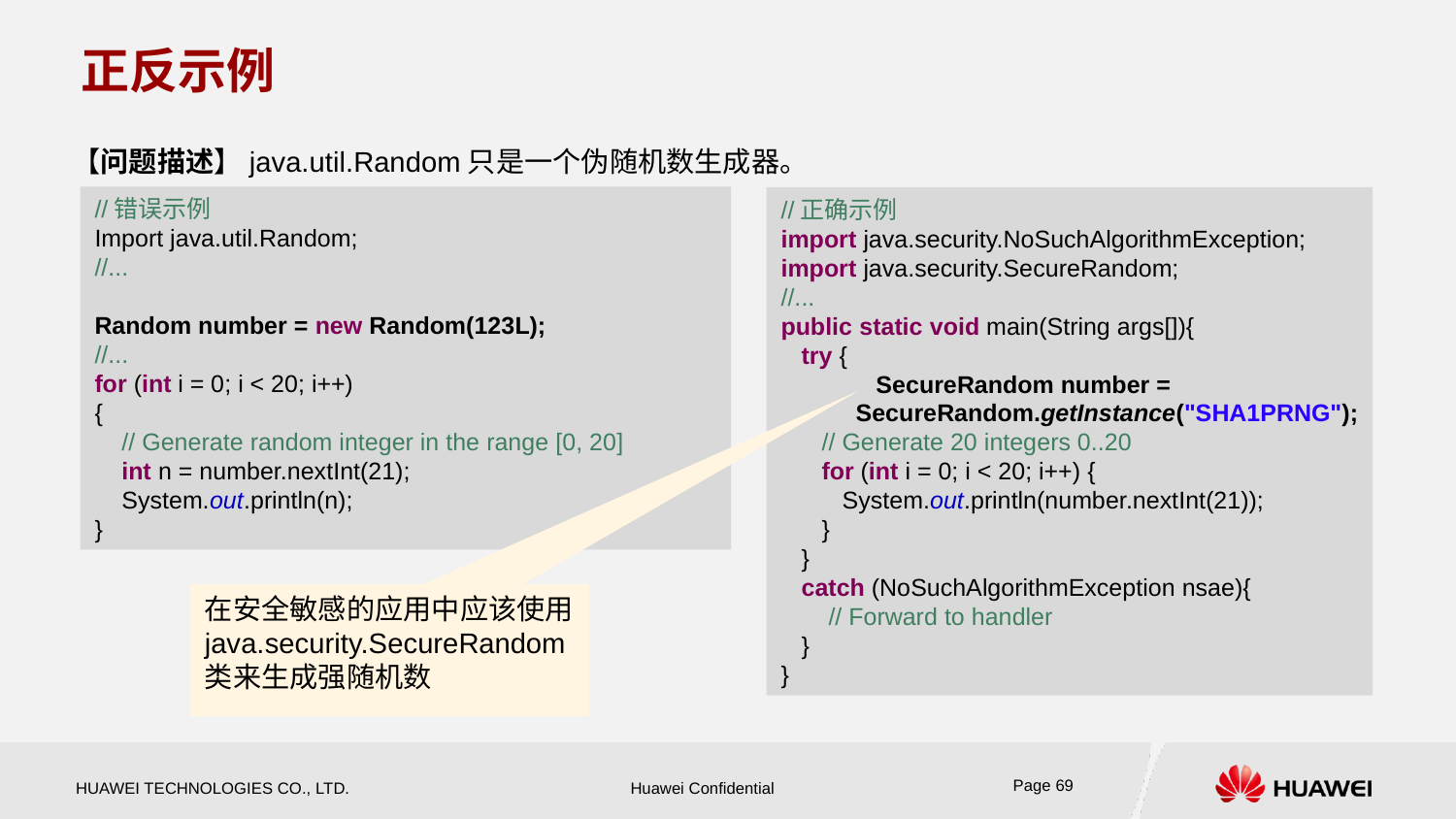

# 正反示例
【问题描述】java.util.Random只是一个伪随机数生成器。
//正确示例
import java.security.NoSuchAlgorithmException;
import java.security.SecureRandom;
//...
public static void main(String args[]){
   try {
              SecureRandom number =
           SecureRandom.getInstance("SHA1PRNG");
      // Generate 20 integers 0..20
      for (int i = 0; i < 20; i++) {
         System.out.println(number.nextInt(21));
      }
   }
   catch (NoSuchAlgorithmException nsae){
       // Forward to handler
   }
}
//错误示例
Import java.util.Random;
//...

Random number = new Random(123L);
//...
for (int i = 0; i < 20; i++)
{
    // Generate random integer in the range [0, 20]
    int n = number.nextInt(21);
    System.out.println(n);
}
在安全敏感的应用中应该使用java.security.SecureRandom类来生成强随机数